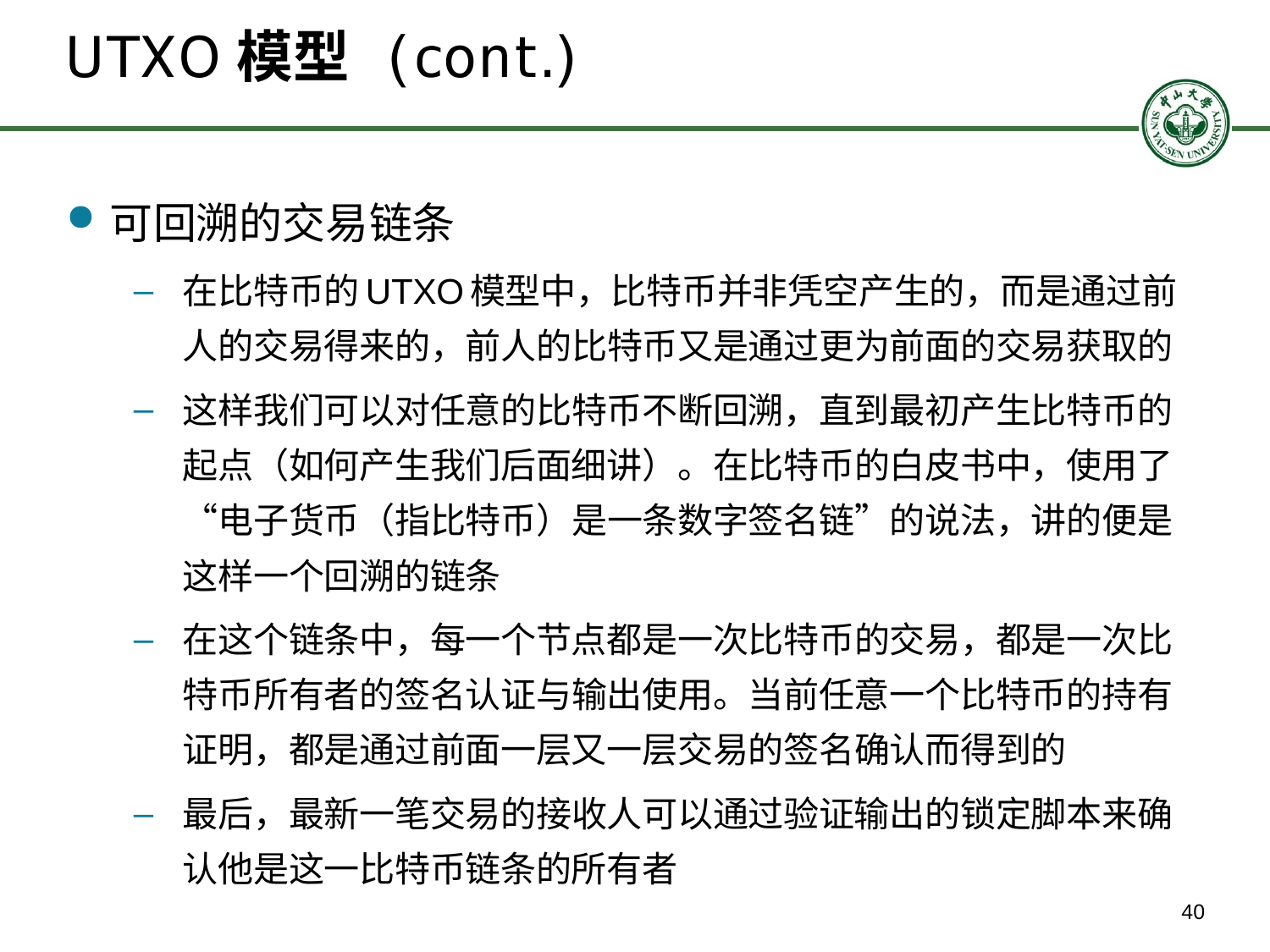

# UTXO模型  (cont.)
可回溯的交易链条
在比特币的UTXO模型中，比特币并非凭空产生的，而是通过前人的交易得来的，前人的比特币又是通过更为前面的交易获取的
这样我们可以对任意的比特币不断回溯，直到最初产生比特币的起点（如何产生我们后面细讲）。在比特币的白皮书中，使用了“电子货币（指比特币）是一条数字签名链”的说法，讲的便是这样一个回溯的链条
在这个链条中，每一个节点都是一次比特币的交易，都是一次比特币所有者的签名认证与输出使用。当前任意一个比特币的持有证明，都是通过前面一层又一层交易的签名确认而得到的
最后，最新一笔交易的接收人可以通过验证输出的锁定脚本来确认他是这一比特币链条的所有者